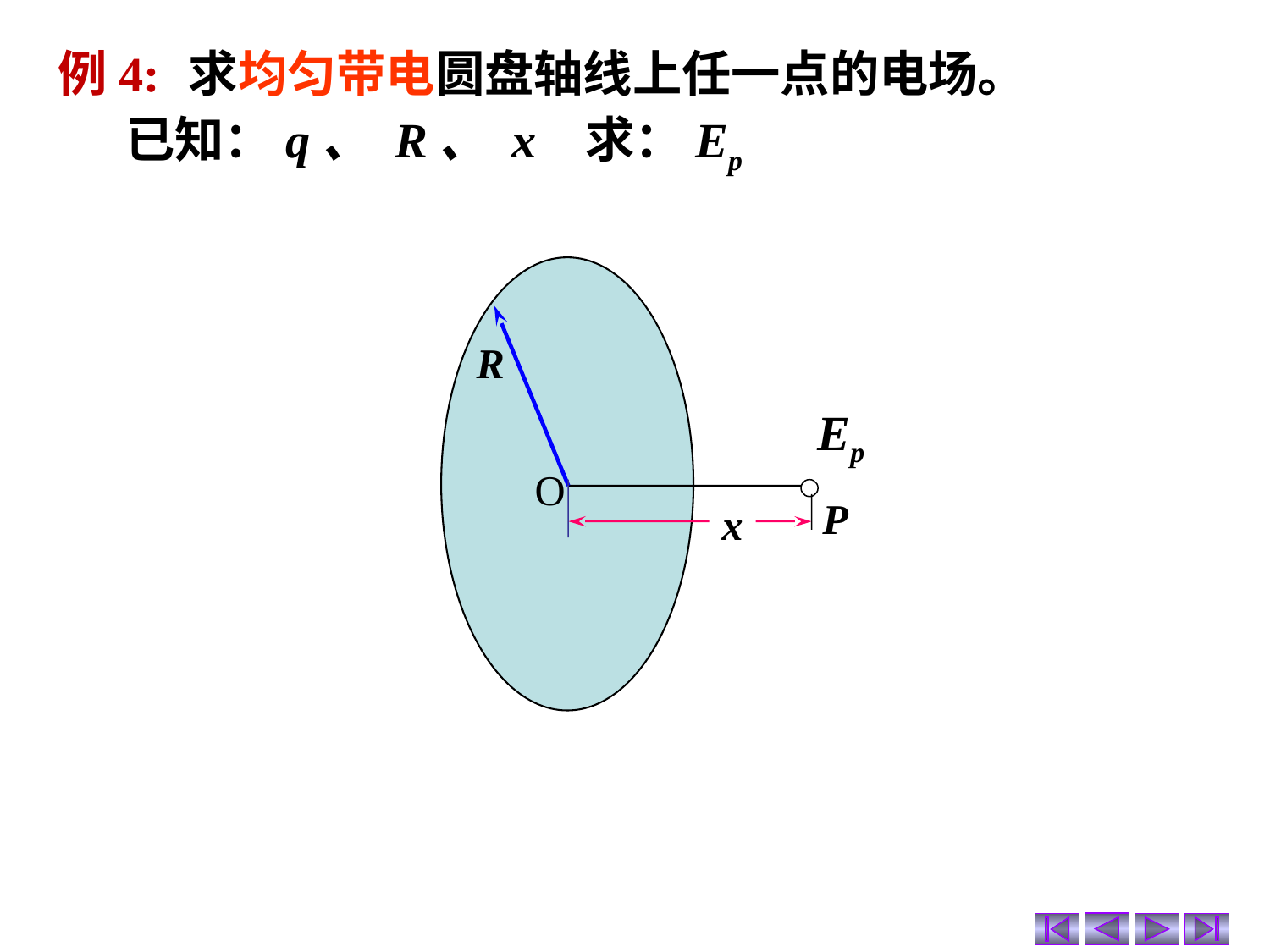

例4: 求均匀带电圆盘轴线上任一点的电场。
     已知：q、 R、 x   求：Ep

R
Ep
O

P

x